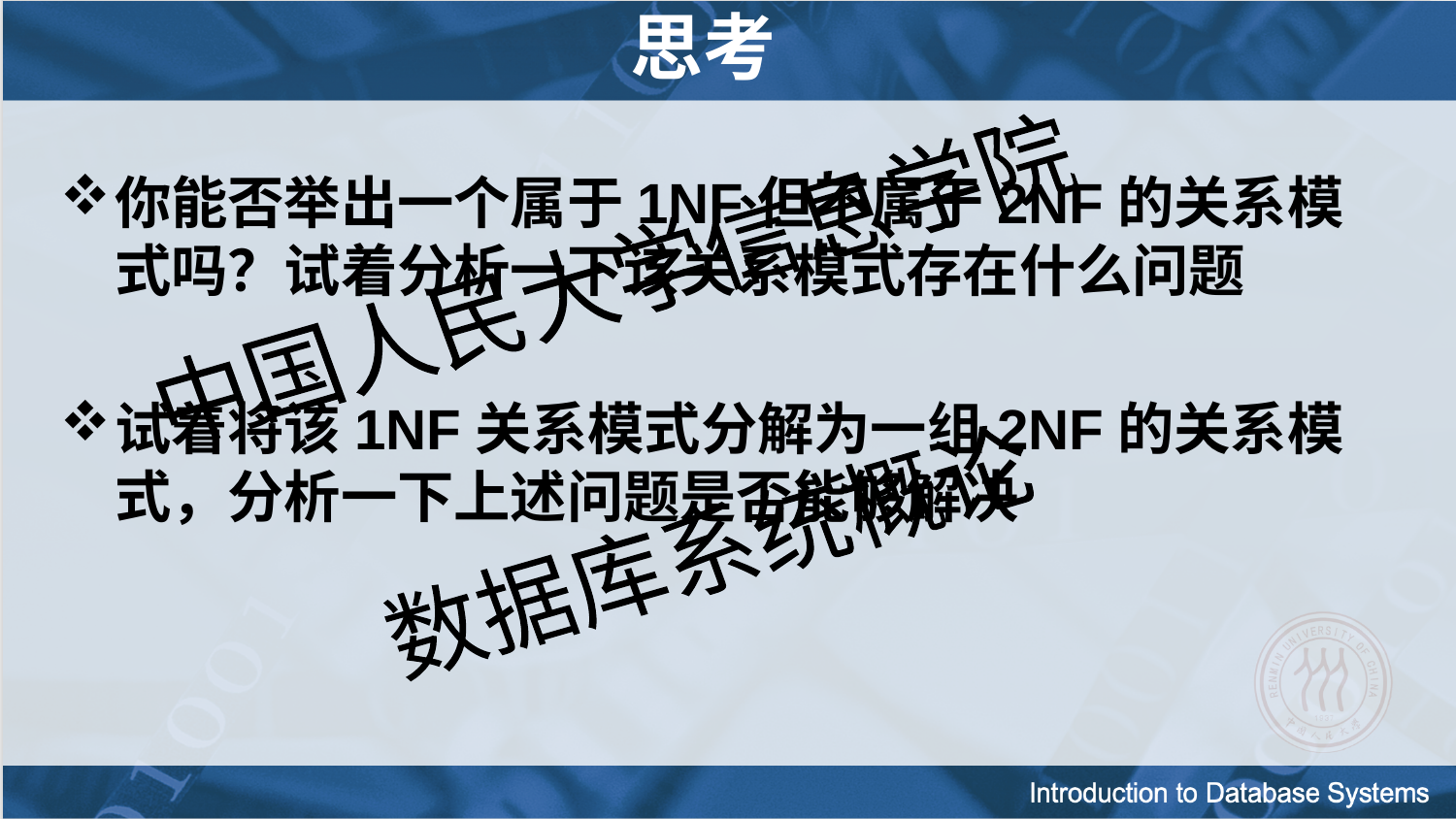

# 思考
你能否举出一个属于1NF但不属于2NF的关系模式吗？试着分析一下该关系模式存在什么问题

试着将该1NF关系模式分解为一组2NF的关系模式，分析一下上述问题是否能够解决